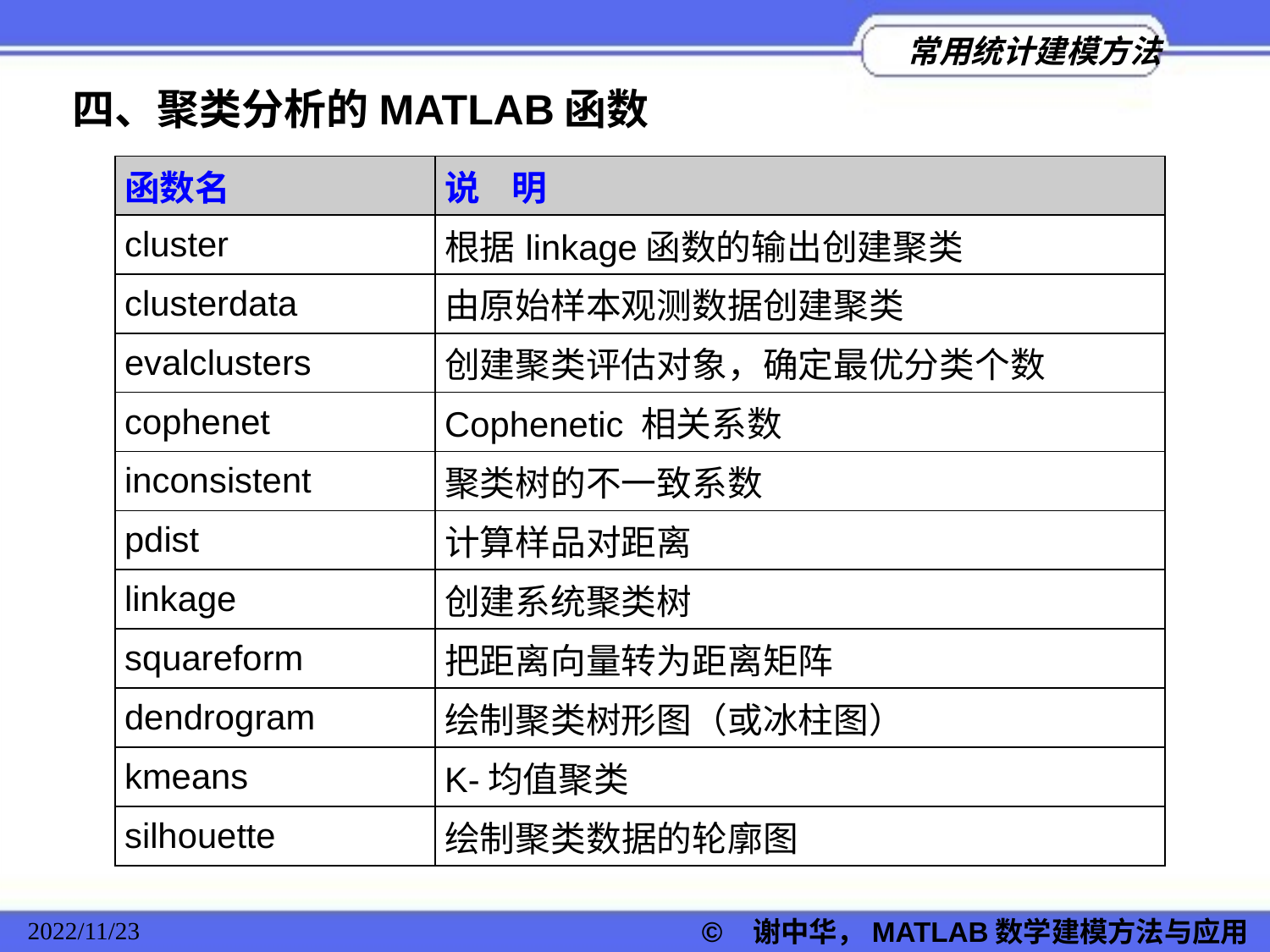

四、聚类分析的MATLAB函数
| 函数名 | 说 明 |
| --- | --- |
| cluster | 根据linkage函数的输出创建聚类 |
| clusterdata | 由原始样本观测数据创建聚类 |
| evalclusters | 创建聚类评估对象，确定最优分类个数 |
| cophenet | Cophenetic 相关系数 |
| inconsistent | 聚类树的不一致系数 |
| pdist | 计算样品对距离 |
| linkage | 创建系统聚类树 |
| squareform | 把距离向量转为距离矩阵 |
| dendrogram | 绘制聚类树形图（或冰柱图） |
| kmeans | K-均值聚类 |
| silhouette | 绘制聚类数据的轮廓图 |
©   谢中华，MATLAB数学建模方法与应用
2022/11/23